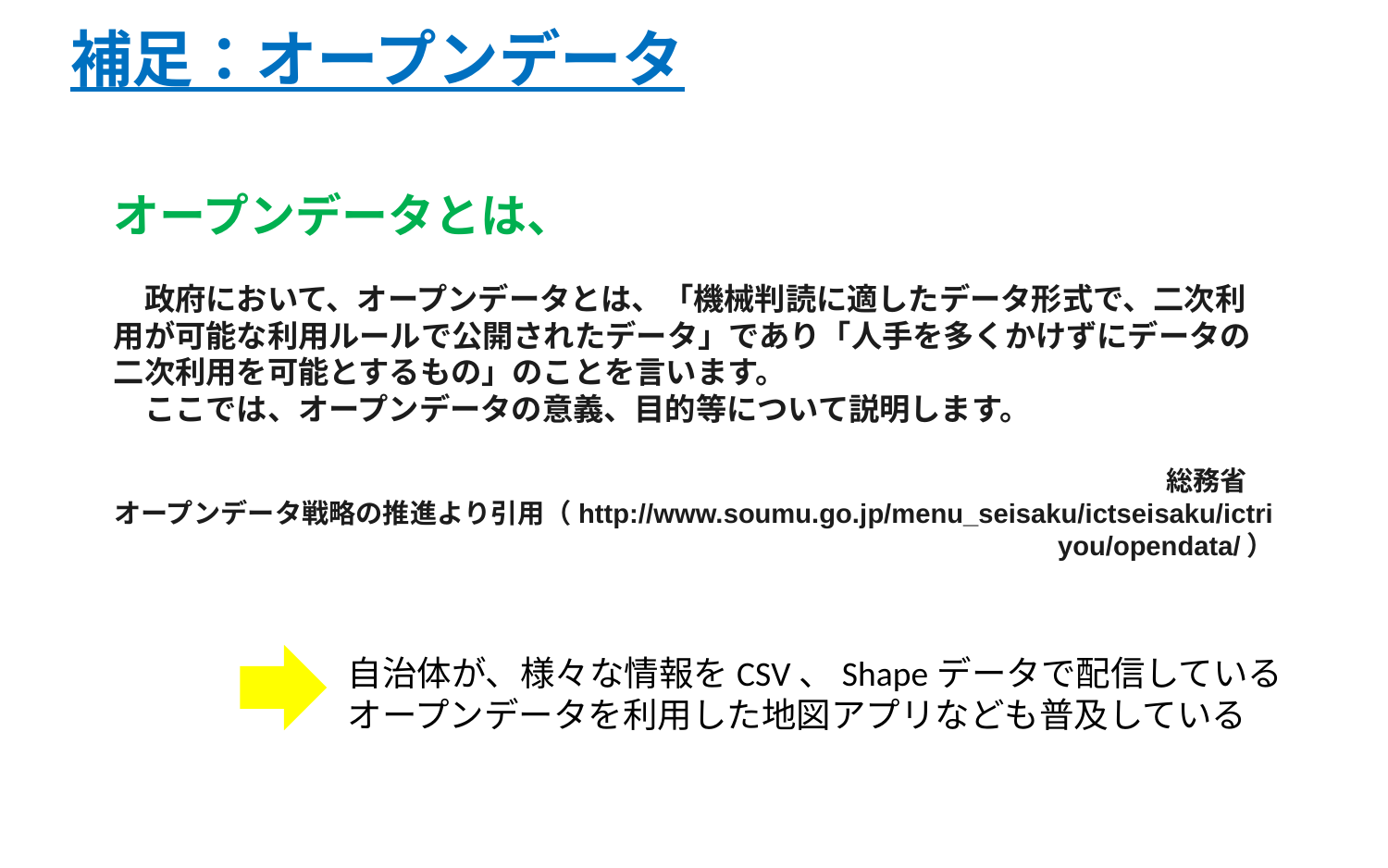

# 補足：オープンデータ
オープンデータとは、

　政府において、オープンデータとは、「機械判読に適したデータ形式で、二次利用が可能な利用ルールで公開されたデータ」であり「人手を多くかけずにデータの二次利用を可能とするもの」のことを言います。
　ここでは、オープンデータの意義、目的等について説明します。

総務省　オープンデータ戦略の推進より引用（http://www.soumu.go.jp/menu_seisaku/ictseisaku/ictriyou/opendata/）

自治体が、様々な情報をCSV、Shapeデータで配信している
オープンデータを利用した地図アプリなども普及している